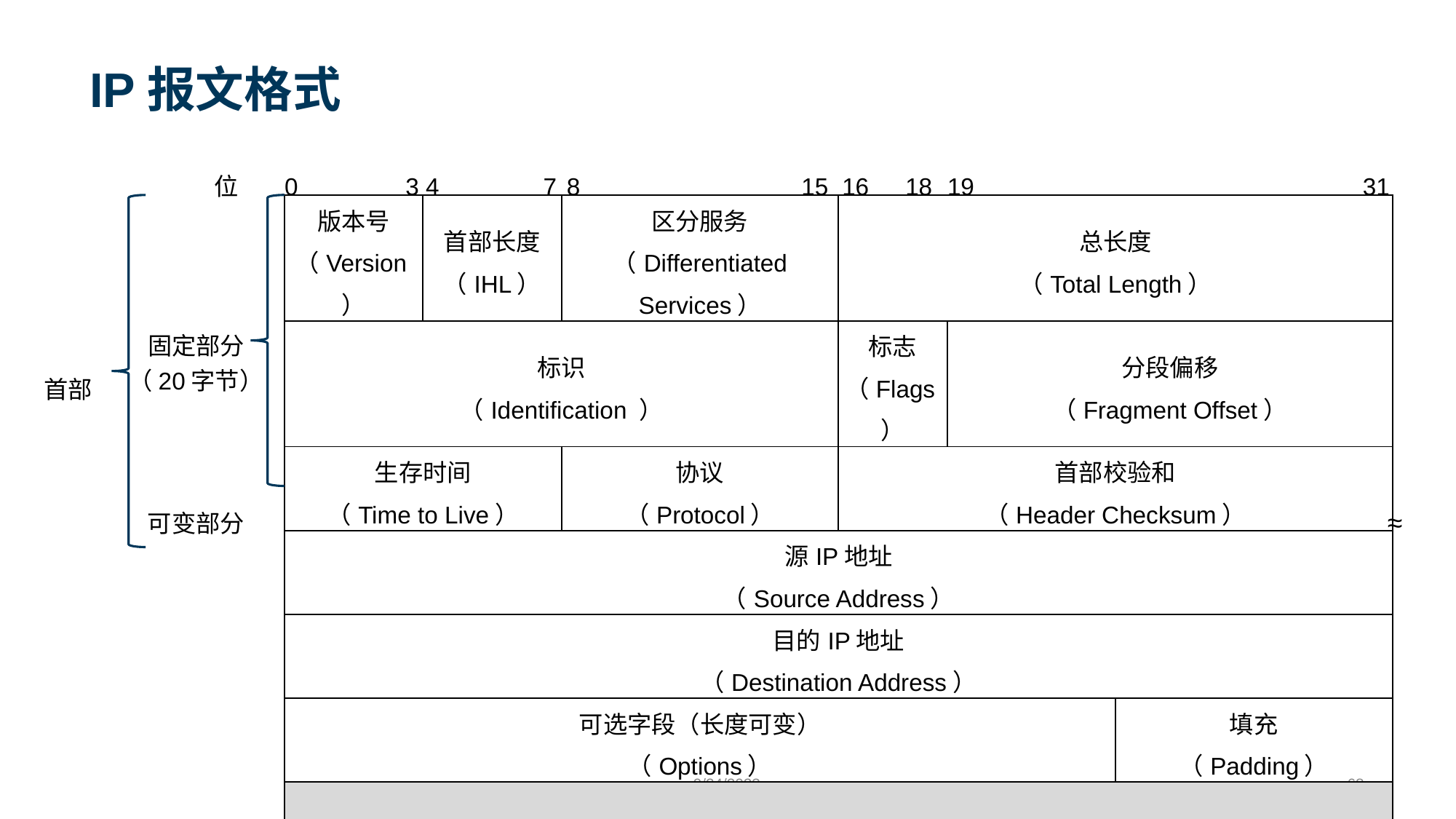

# IP报文格式
位
0
3
4
7
8
15
16
18
19
31

| 版本号 （Version） | 首部长度 （IHL） | 区分服务 （Differentiated Services） | 总长度 （Total Length） |  |  |
| --- | --- | --- | --- | --- | --- |
| 标识 （Identification ） |  |  | 标志 （Flags） | 分段偏移 （Fragment Offset） |  |
| 生存时间 （Time to Live） |  | 协议 （Protocol） | 首部校验和 （Header Checksum） |  |  |
| 源IP地址 （Source Address） |  |  |  |  |  |
| 目的IP地址 （Destination Address） |  |  |  |  |  |
| 可选字段（长度可变） （Options） |  |  |  |  | 填充 （Padding） |
| 数据 （Data） |  |  |  |  |  |
固定部分
（20字节）
首部

≈
可变部分

9/24/2023
68